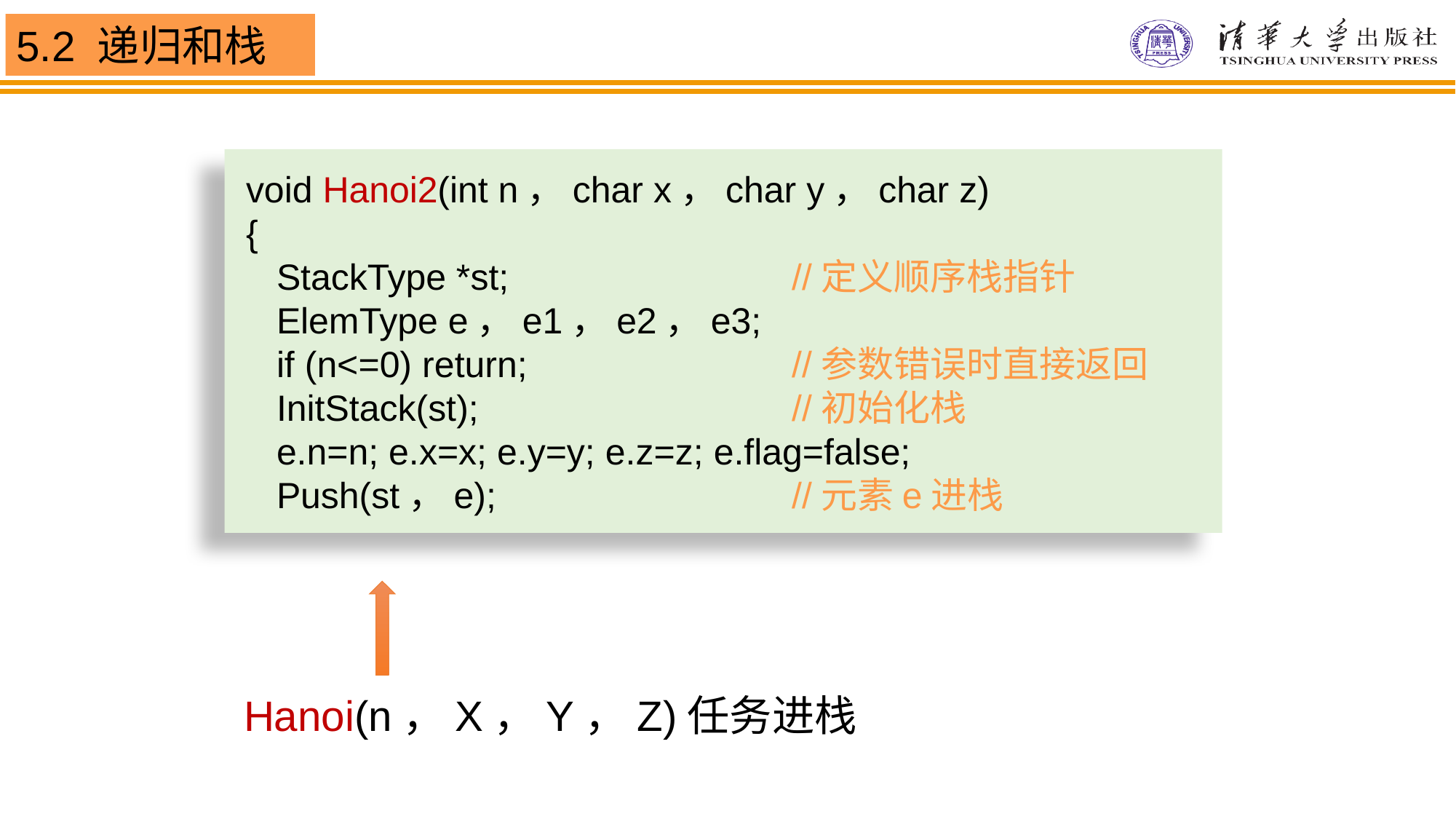

void Hanoi2(int n，char x，char y，char z)
{
   StackType *st;			//定义顺序栈指针
   ElemType e，e1，e2，e3;
   if (n<=0) return;			//参数错误时直接返回
   InitStack(st);			//初始化栈
   e.n=n; e.x=x; e.y=y; e.z=z; e.flag=false;
   Push(st，e);			//元素e进栈

Hanoi(n，X，Y，Z)任务进栈